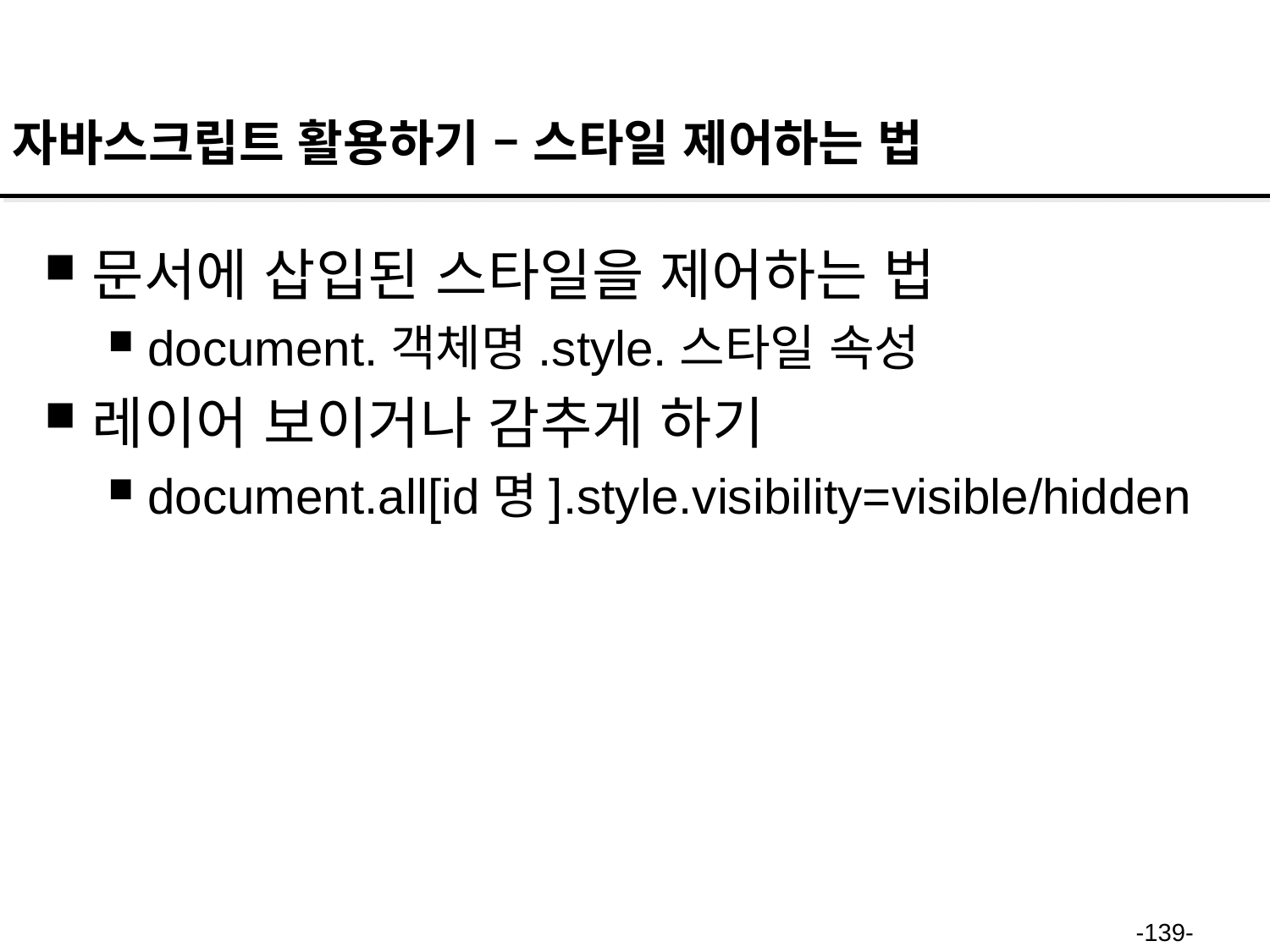

자바스크립트 활용하기 – 스타일 제어하는 법
문서에 삽입된 스타일을 제어하는 법
document.객체명.style.스타일 속성
레이어 보이거나 감추게 하기
document.all[id명].style.visibility=visible/hidden
-139-